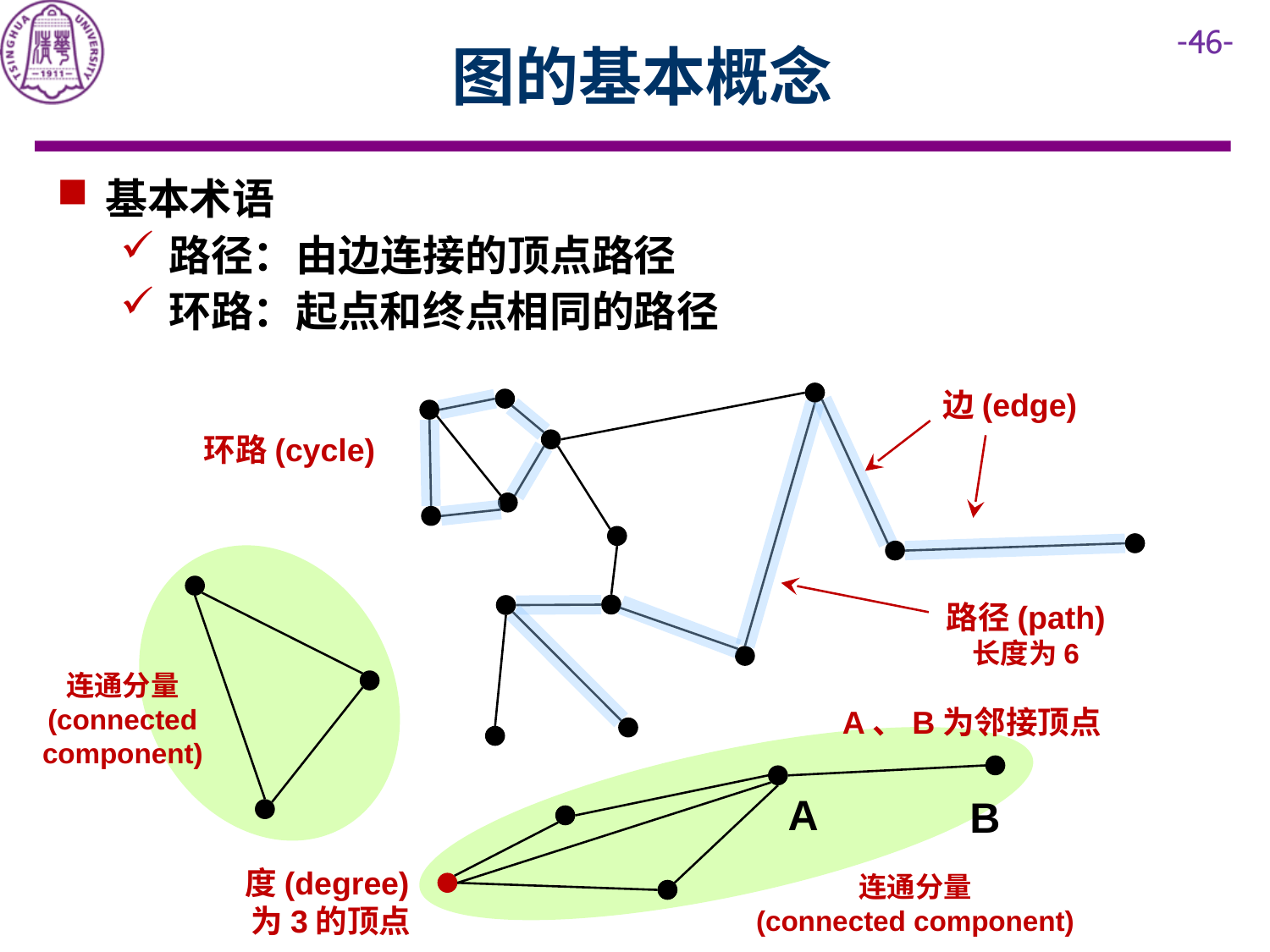

# 图的基本概念
基本术语
路径：由边连接的顶点路径
环路：起点和终点相同的路径
边(edge)

环路(cycle)

路径(path)
长度为6

连通分量
(connected component)

A、B为邻接顶点

A
B

度(degree)为3的顶点
连通分量
(connected component)